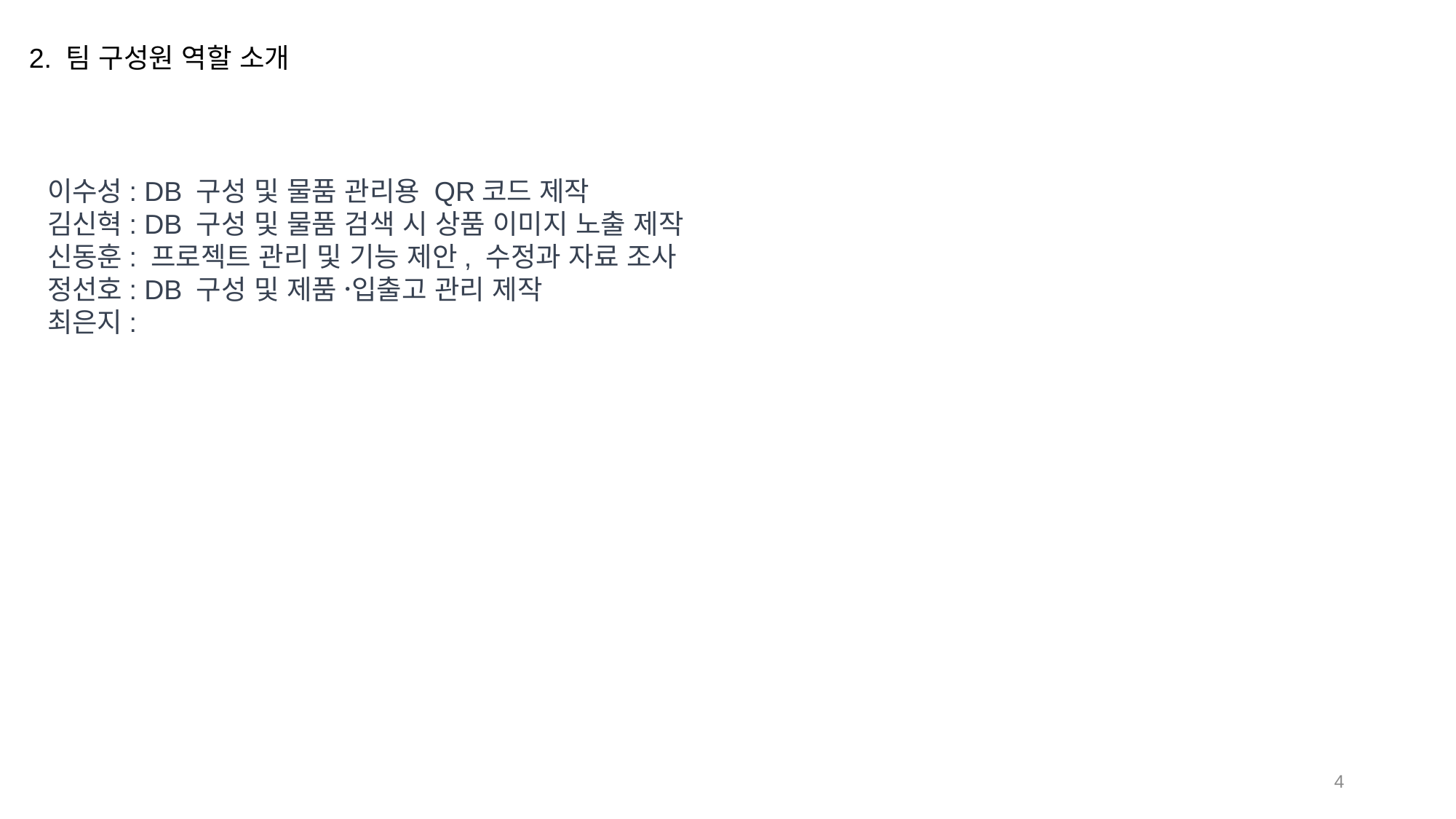

2. 팀 구성원 역할 소개
이수성: DB 구성 및 물품 관리용 QR코드 제작
김신혁: DB 구성 및 물품 검색 시 상품 이미지 노출 제작
신동훈: 프로젝트 관리 및 기능 제안, 수정과 자료 조사
정선호: DB 구성 및 제품 입〮출고 관리 제작
최은지:
4